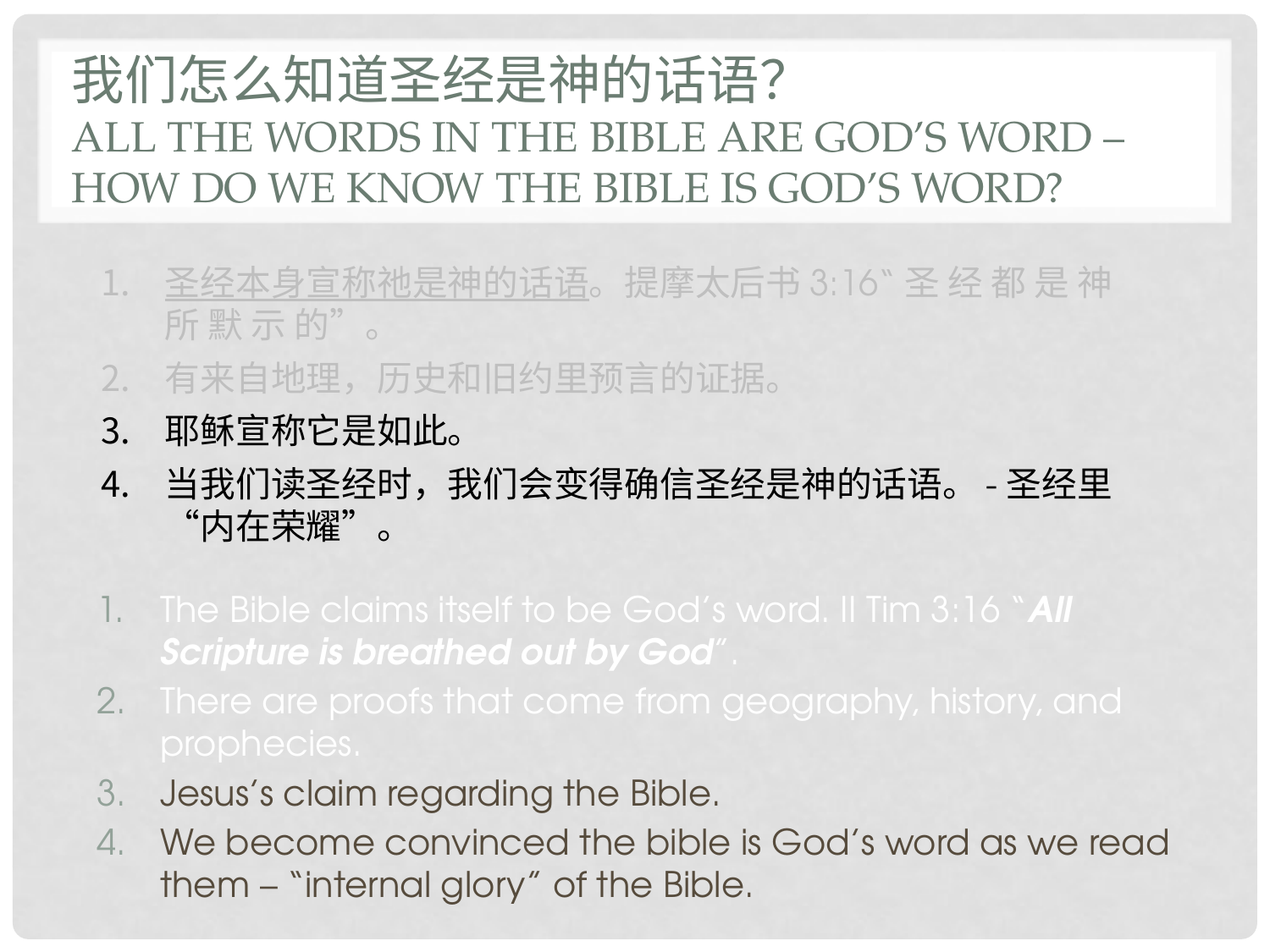

# 我们怎么知道圣经是神的话语？ All the words in the Bible are God’s word – how do we know the bible is god’s word?
圣经本身宣称祂是神的话语。提摩太后书3:16“圣 经 都 是 神 所 默 示 的”。
有来自地理，历史和旧约里预言的证据。
耶稣宣称它是如此。
当我们读圣经时，我们会变得确信圣经是神的话语。-圣经里 “内在荣耀”。

The Bible claims itself to be God’s word. II Tim 3:16 “All Scripture is breathed out by God”.
There are proofs that come from geography, history, and prophecies.
Jesus’s claim regarding the Bible.
We become convinced the bible is God’s word as we read them – “internal glory” of the Bible.